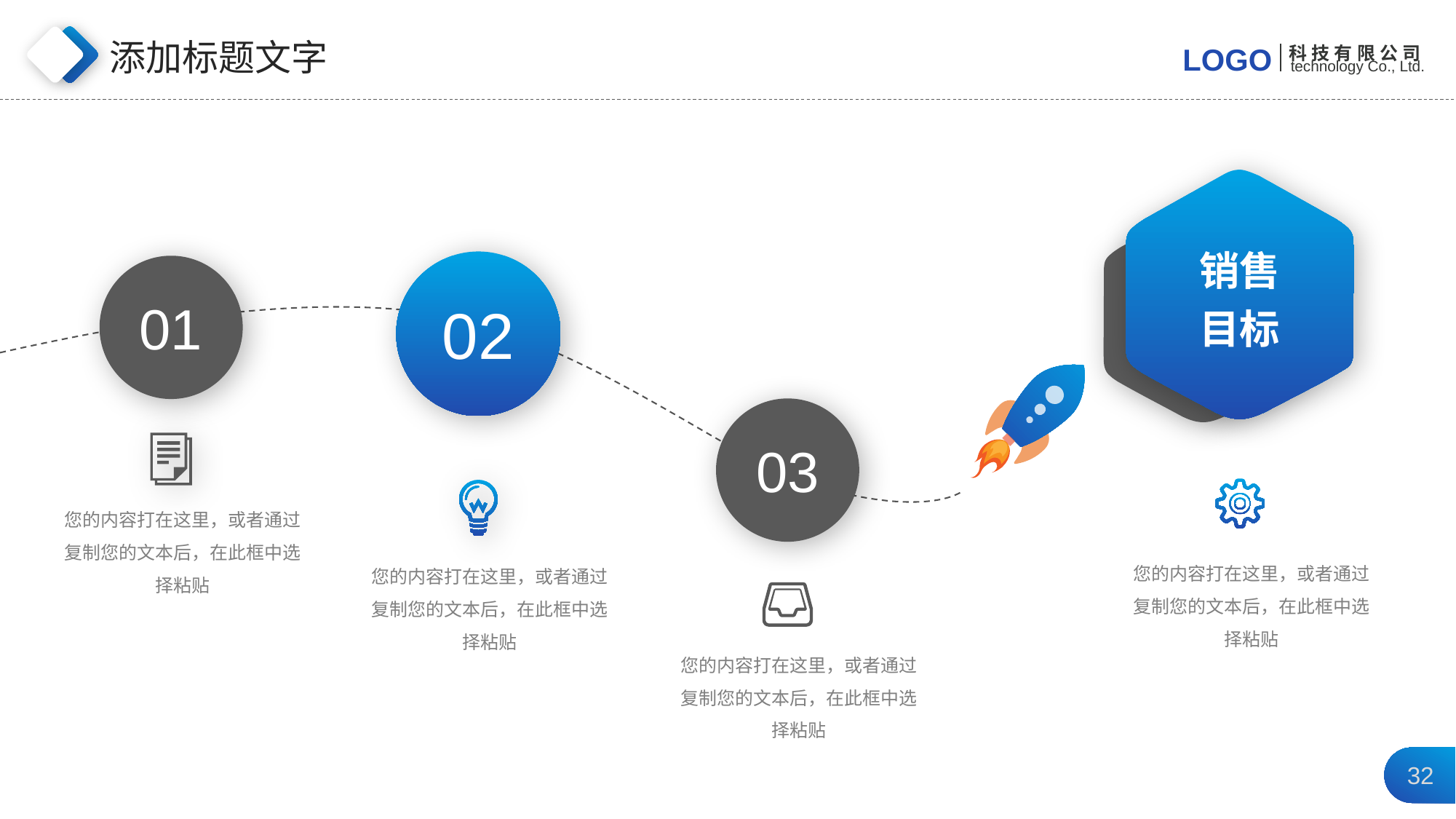

添加标题文字

销售
目标
02
01

03

您的内容打在这里，或者通过复制您的文本后，在此框中选择粘贴
您的内容打在这里，或者通过复制您的文本后，在此框中选择粘贴
您的内容打在这里，或者通过复制您的文本后，在此框中选择粘贴

您的内容打在这里，或者通过复制您的文本后，在此框中选择粘贴